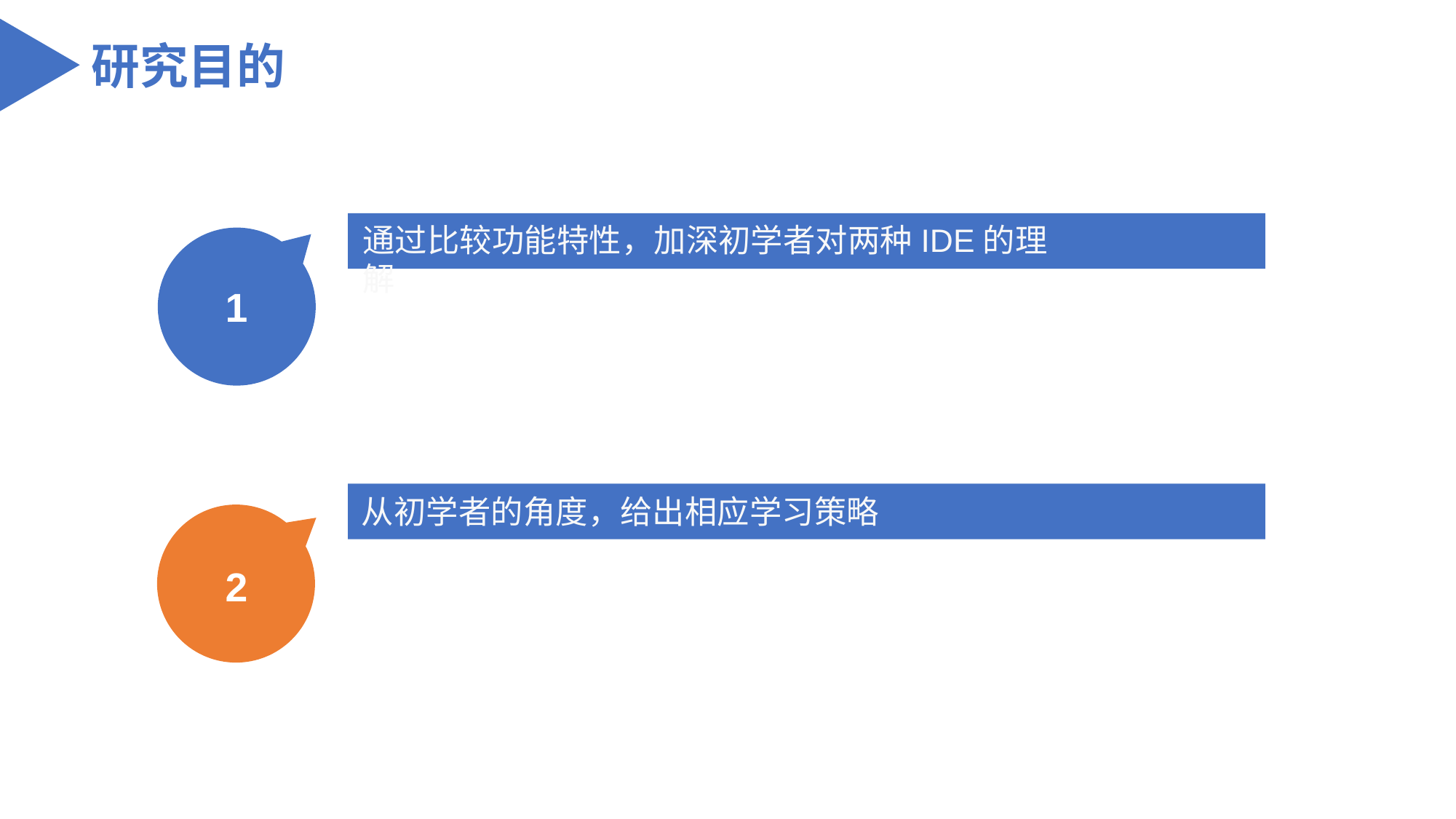

研究目的

通过比较功能特性，加深初学者对两种IDE的理解
1

从初学者的角度，给出相应学习策略

2